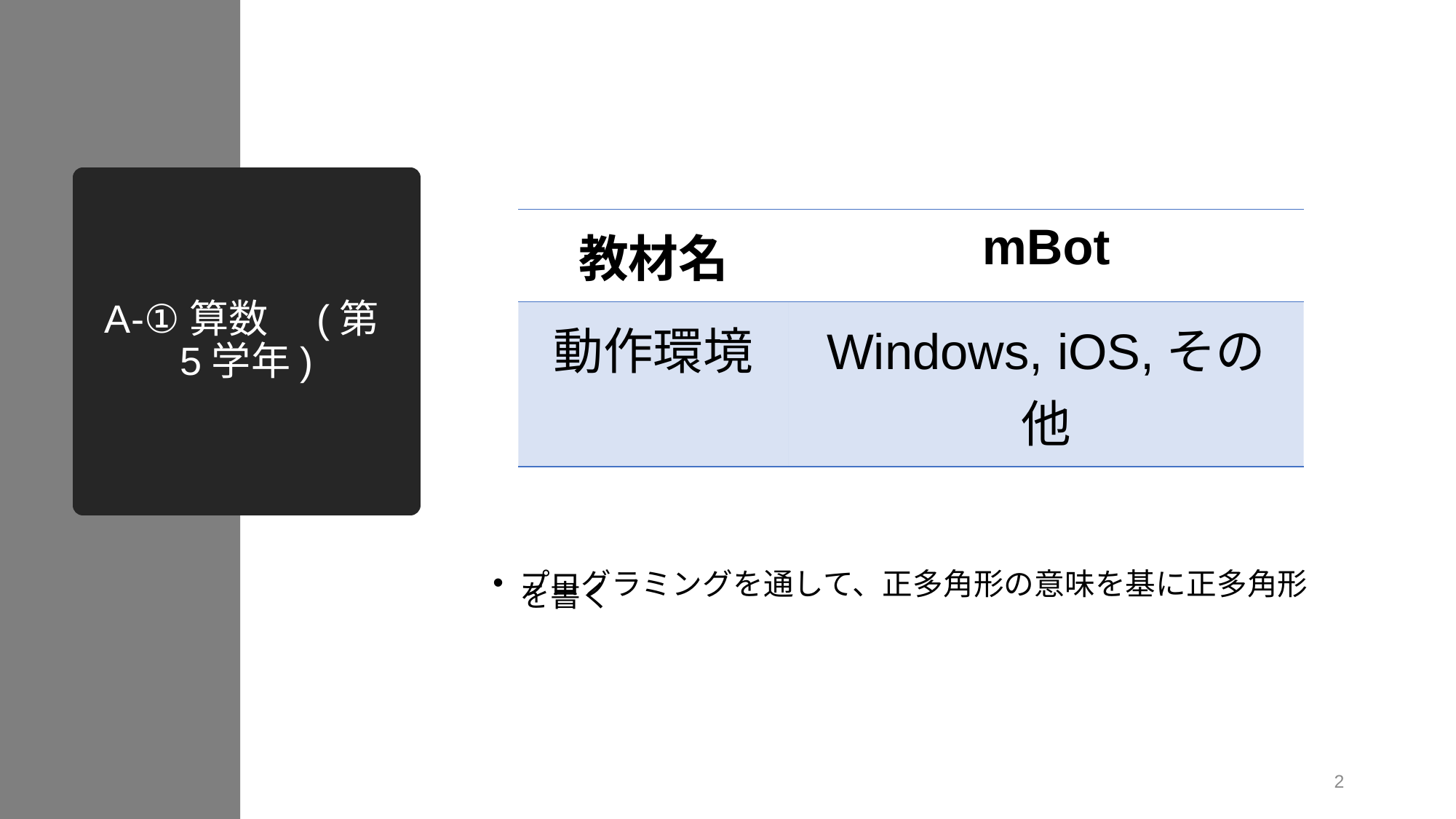

# A-①算数　(第5学年)
| 教材名 | mBot |
| --- | --- |
| 動作環境 | Windows, iOS,その他 |
プログラミングを通して、正多角形の意味を基に正多角形を書く

2